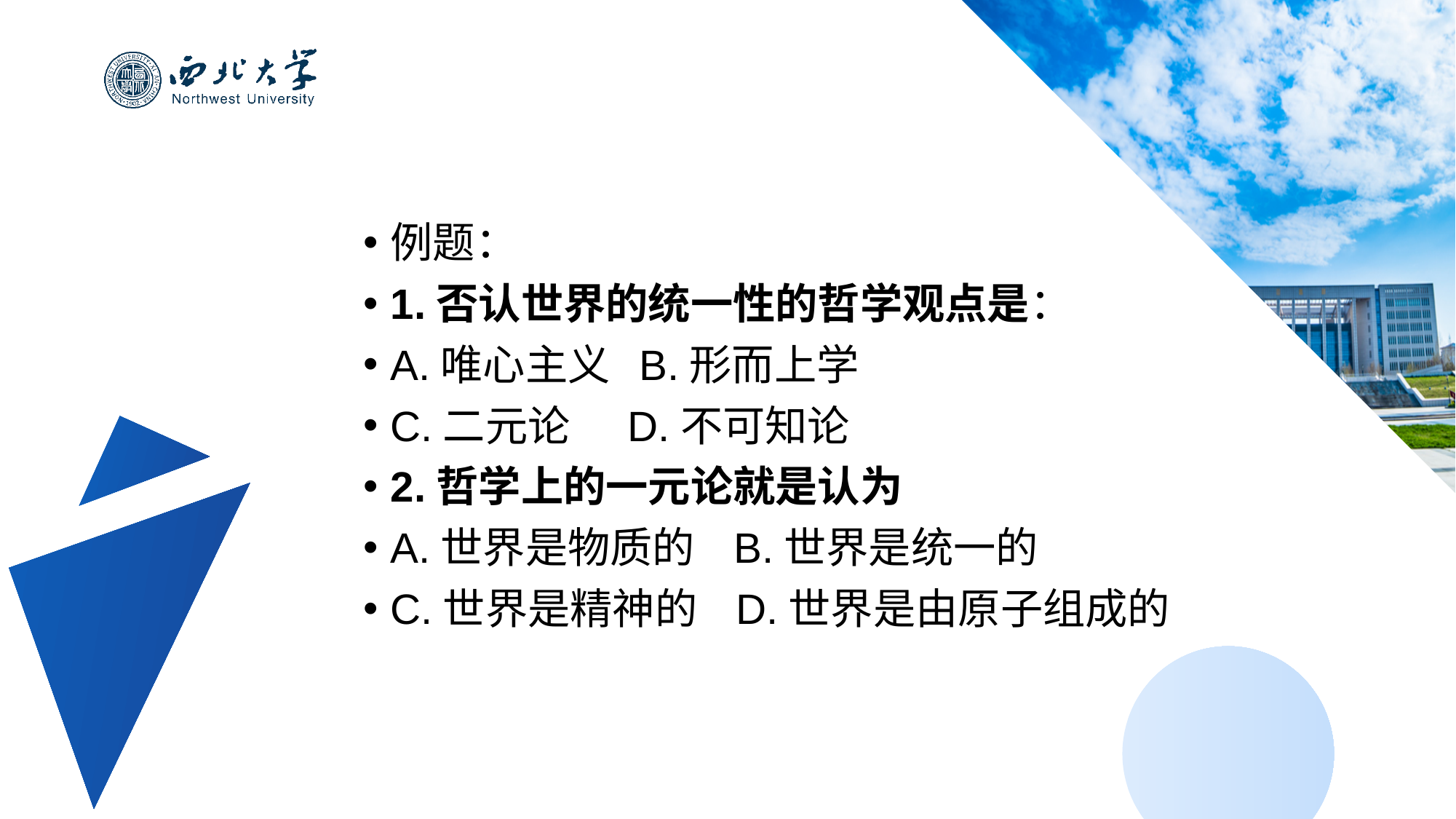

例题：
1.否认世界的统一性的哲学观点是：
A.唯心主义  B.形而上学
C.二元论     D.不可知论
2.哲学上的一元论就是认为
A.世界是物质的   B.世界是统一的
C.世界是精神的   D.世界是由原子组成的